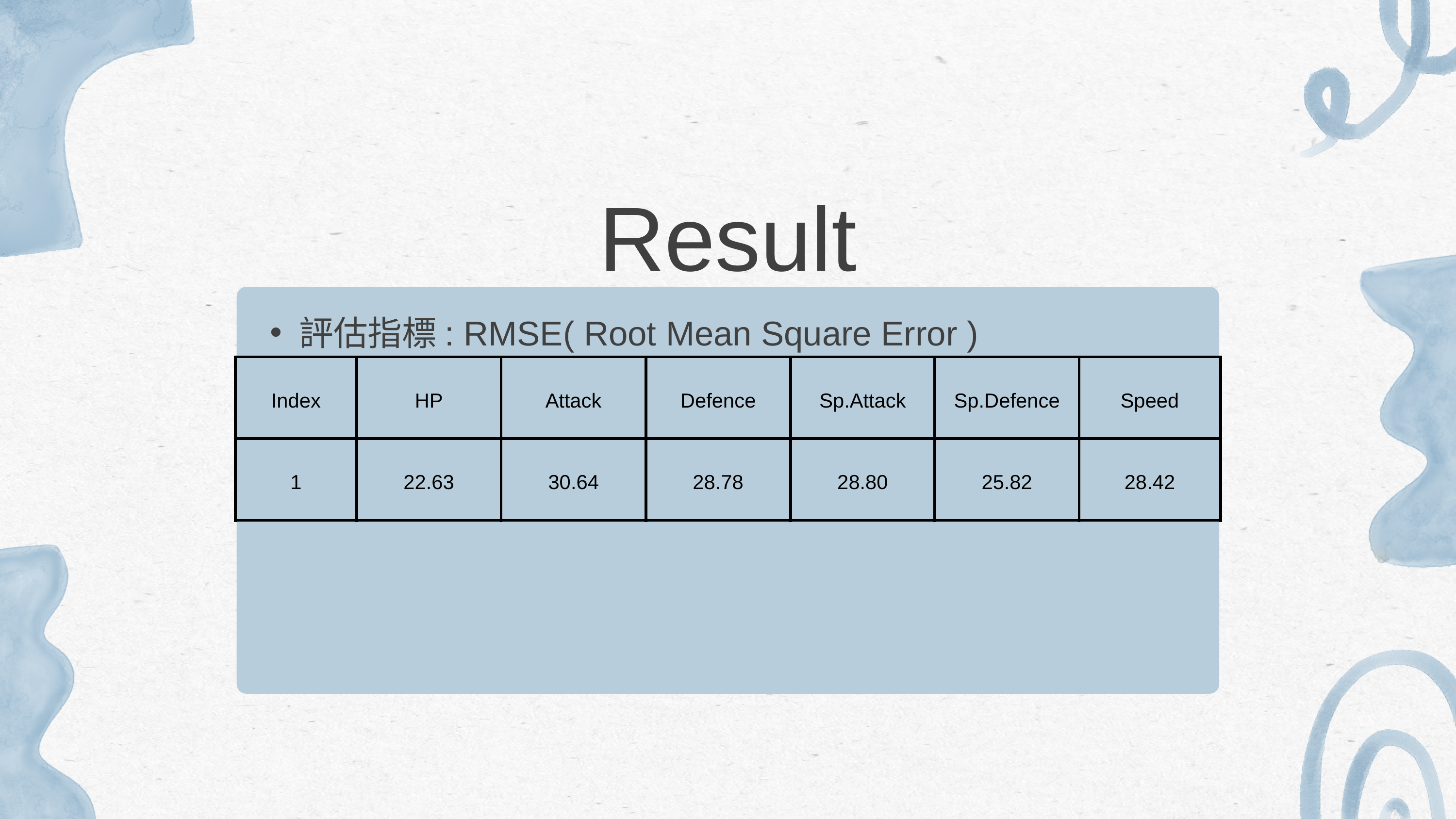

Result

評估指標: RMSE( Root Mean Square Error )
| Index | HP | Attack | Defence | Sp.Attack | Sp.Defence | Speed |
| --- | --- | --- | --- | --- | --- | --- |
| 1 | 22.63 | 30.64 | 28.78 | 28.80 | 25.82 | 28.42 |